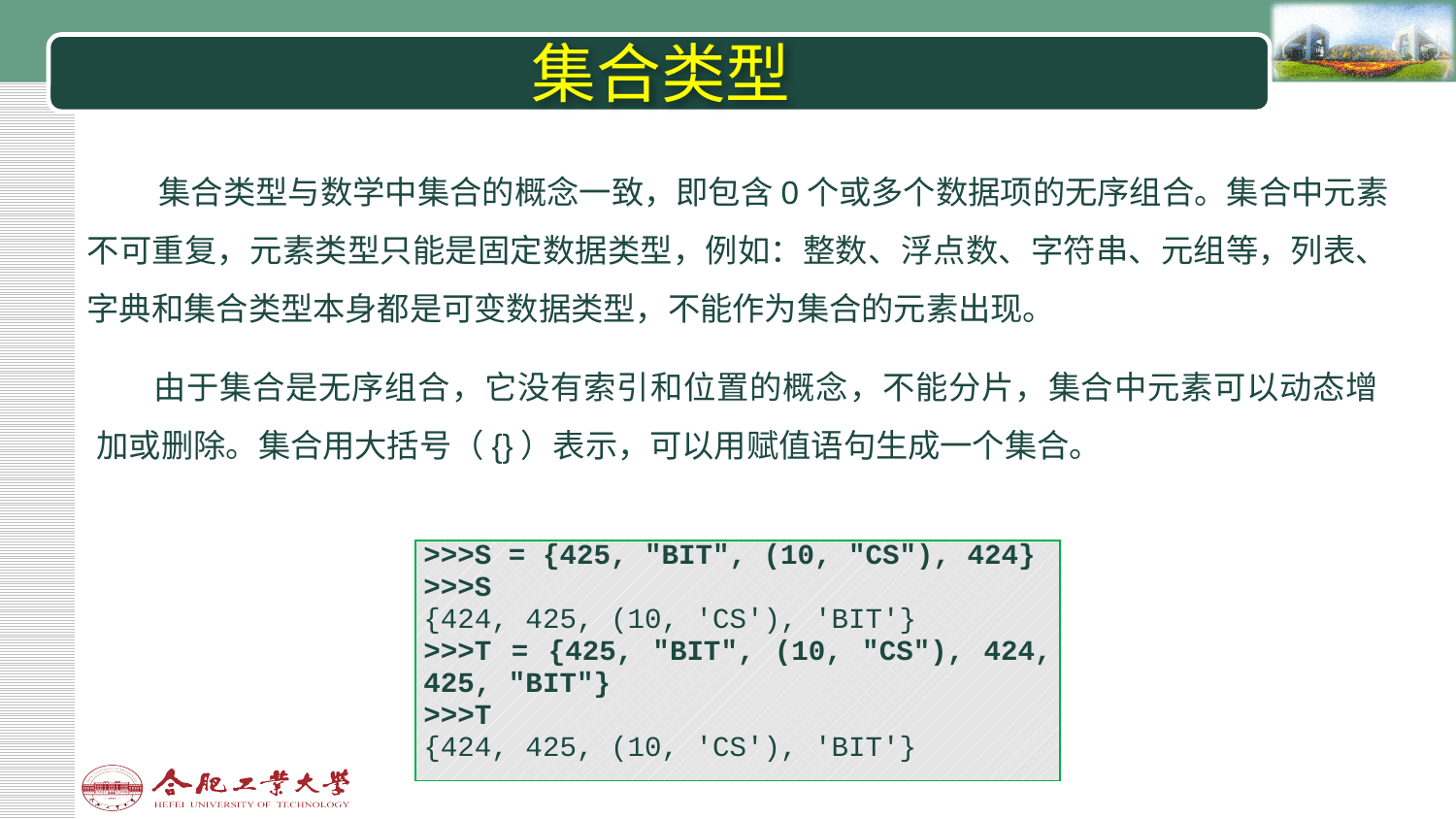

# 集合类型
集合类型与数学中集合的概念一致，即包含0个或多个数据项的无序组合。集合中元素不可重复，元素类型只能是固定数据类型，例如：整数、浮点数、字符串、元组等，列表、字典和集合类型本身都是可变数据类型，不能作为集合的元素出现。
由于集合是无序组合，它没有索引和位置的概念，不能分片，集合中元素可以动态增加或删除。集合用大括号（{}）表示，可以用赋值语句生成一个集合。
| >>>S = {425, "BIT", (10, "CS"), 424} >>>S {424, 425, (10, 'CS'), 'BIT'} >>>T = {425, "BIT", (10, "CS"), 424, 425, "BIT"} >>>T {424, 425, (10, 'CS'), 'BIT'} |
| --- |